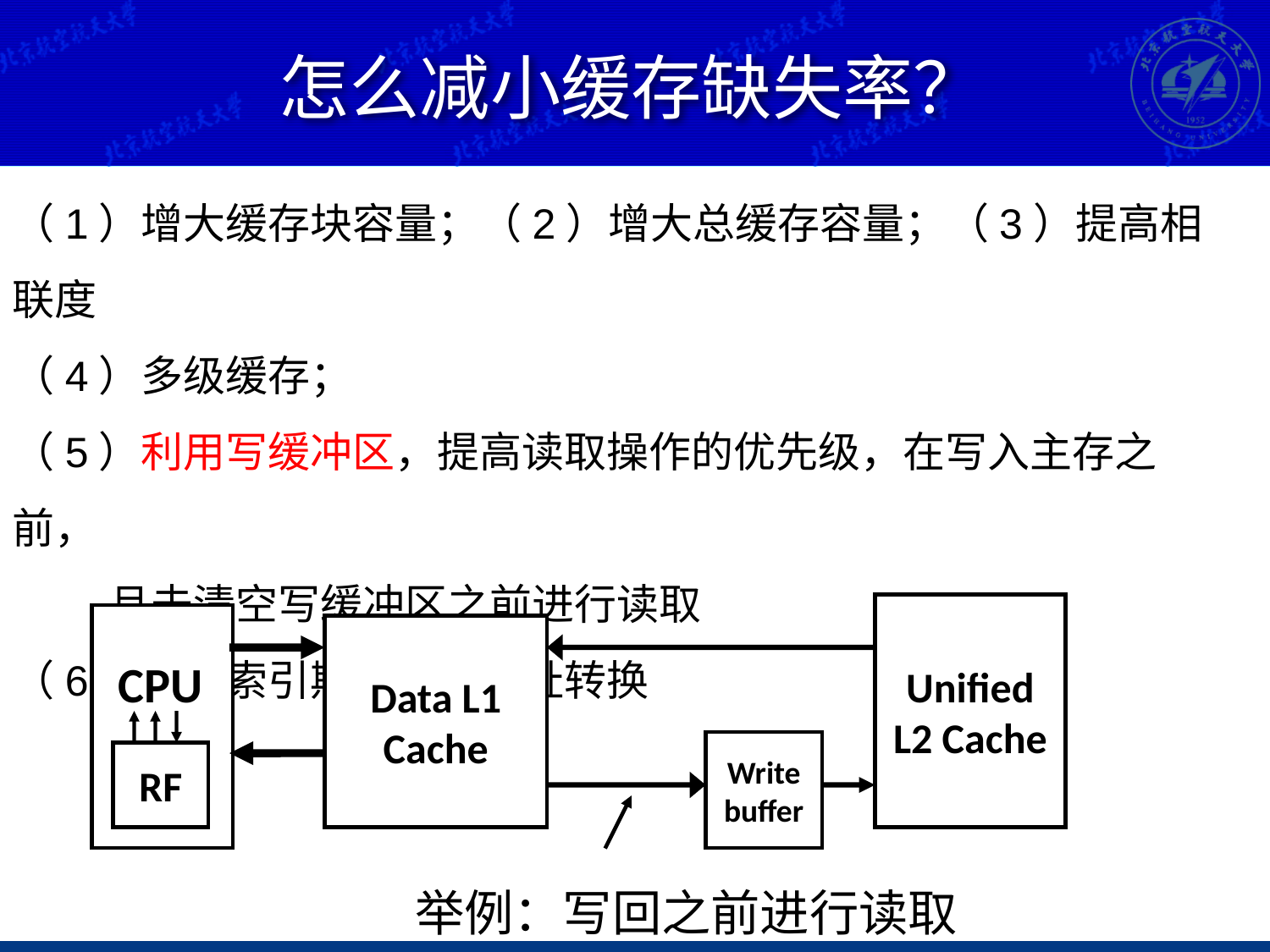

# 怎么减小缓存缺失率？
（1）增大缓存块容量；（2）增大总缓存容量；（3）提高相联度
（4）多级缓存；
（5）利用写缓冲区，提高读取操作的优先级，在写入主存之前，
         且未清空写缓冲区之前进行读取
（6）缓存索引期间避免地址转换

Unified L2 Cache

Data L1 Cache
CPU

Write
buffer
RF

举例：写回之前进行读取